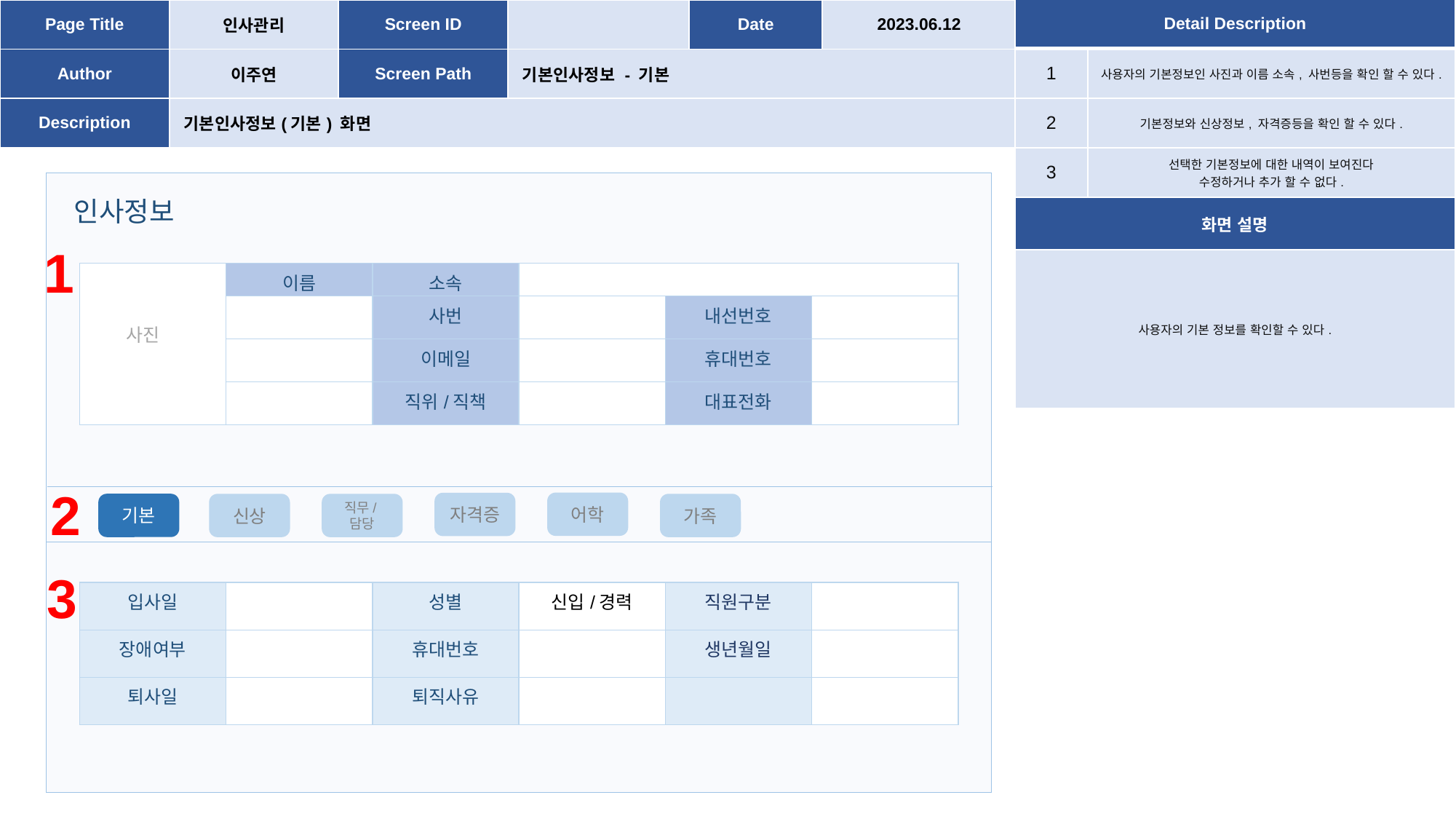

| Page Title | 인사관리 | Screen ID |  | Date | 2023.06.12 |
| --- | --- | --- | --- | --- | --- |
| Author | 이주연 | Screen Path | 기본인사정보 - 기본 |  |  |
| Description | 기본인사정보(기본) 화면 |  |  |  |  |
| Detail Description |  |
| --- | --- |
| 1 | 사용자의 기본정보인 사진과 이름 소속, 사번등을 확인 할 수 있다. |
| 2 | 기본정보와 신상정보, 자격증등을 확인 할 수 있다. |
| 3 | 선택한 기본정보에 대한 내역이 보여진다 수정하거나 추가 할 수 없다. |
| 화면 설명 |  |
| 사용자의 기본 정보를 확인할 수 있다. |  |

인사정보
1
|  | 이름 | 소속 |  |  |  |
| --- | --- | --- | --- | --- | --- |
|  |  | 사번 |  | 내선번호 |  |
|  |  | 이메일 |  | 휴대번호 |  |
|  |  | 직위/직책 |  | 대표전화 |  |
사진
2
어학
자격증
기본
신상
직무/담당
가족
3
| 입사일 |  | 성별 | 신입/경력 | 직원구분 |  |
| --- | --- | --- | --- | --- | --- |
| 장애여부 |  | 휴대번호 |  | 생년월일 |  |
| 퇴사일 |  | 퇴직사유 |  |  |  |